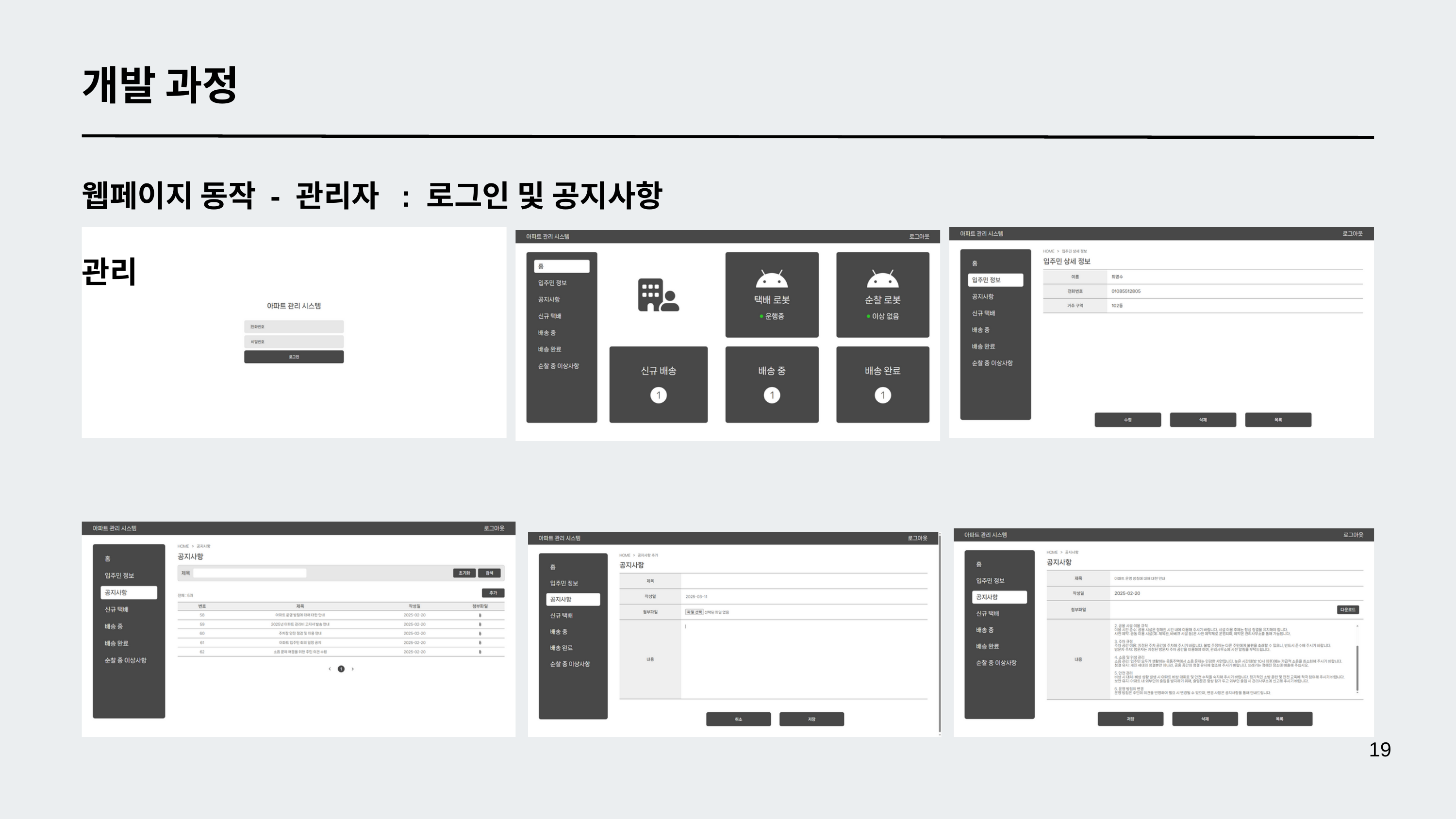

개발 과정

웹페이지 동작 - 관리자  : 로그인 및 공지사항 관리

19